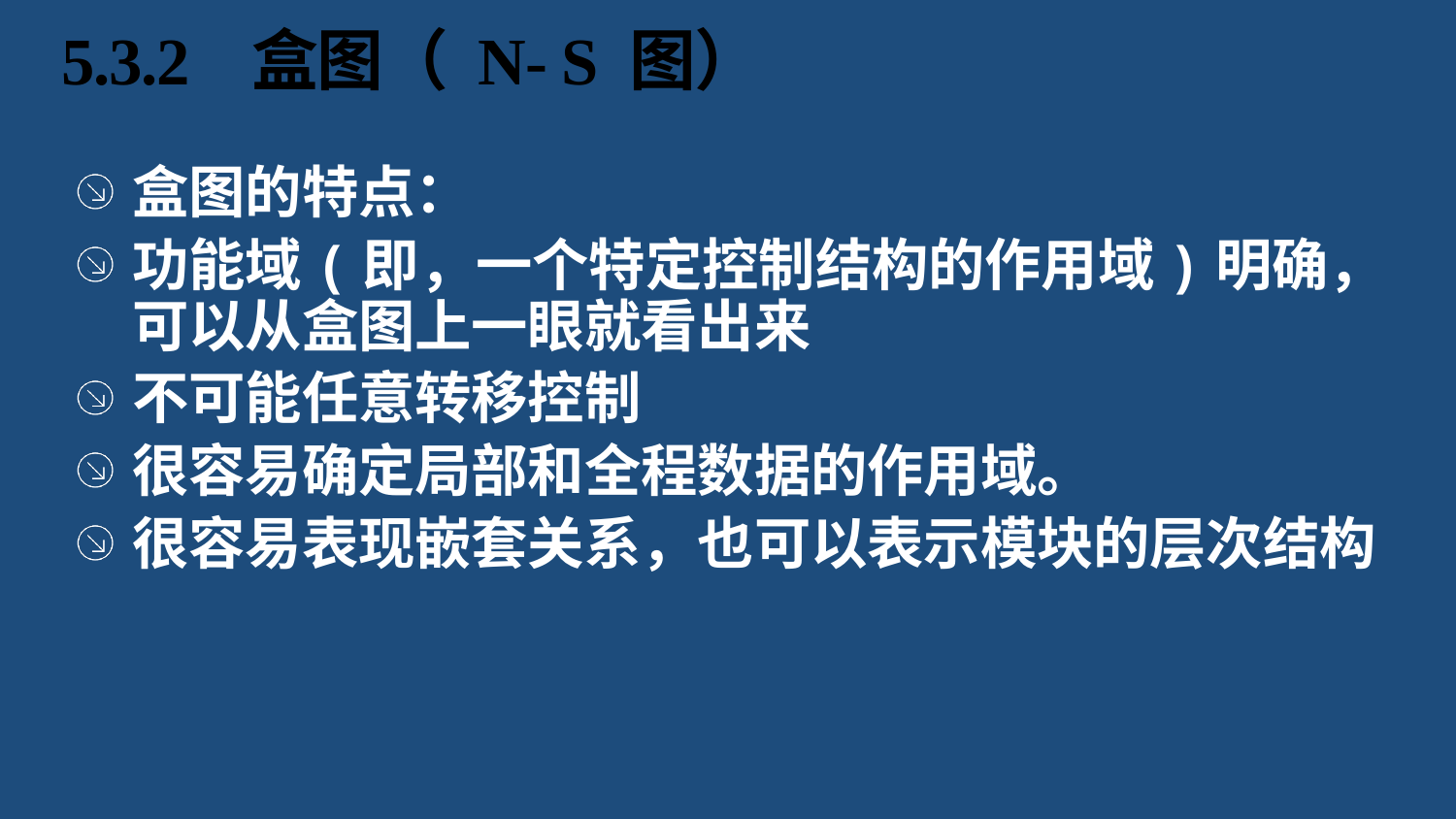

# 5.3.2   盒图（ N- S 图）
盒图的特点：
功能域(即，一个特定控制结构的作用域)明确，可以从盒图上一眼就看出来
不可能任意转移控制
很容易确定局部和全程数据的作用域。
很容易表现嵌套关系，也可以表示模块的层次结构